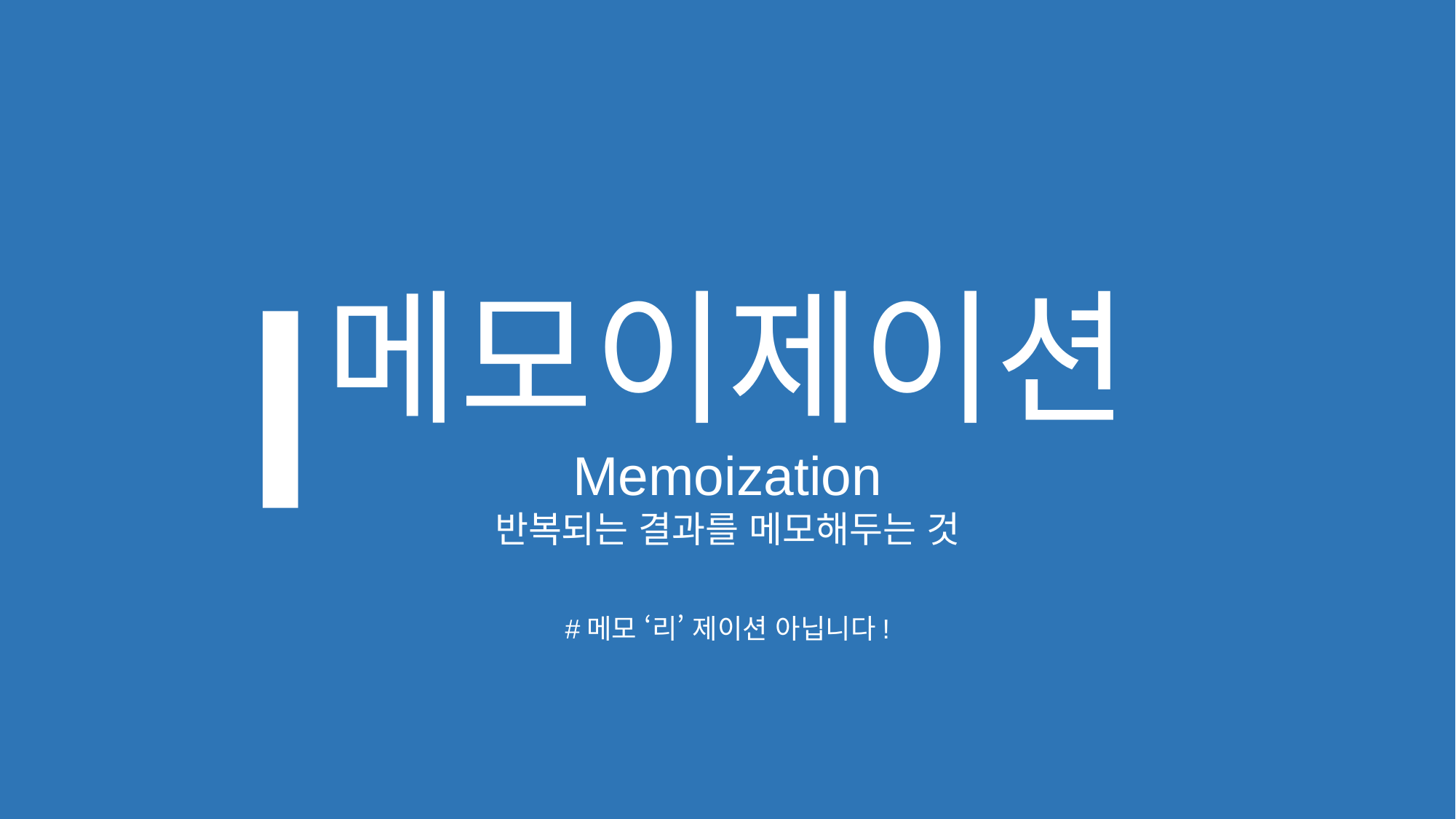

메모이제이션
Memoization
반복되는 결과를 메모해두는 것

#메모 ‘리’ 제이션 아닙니다!